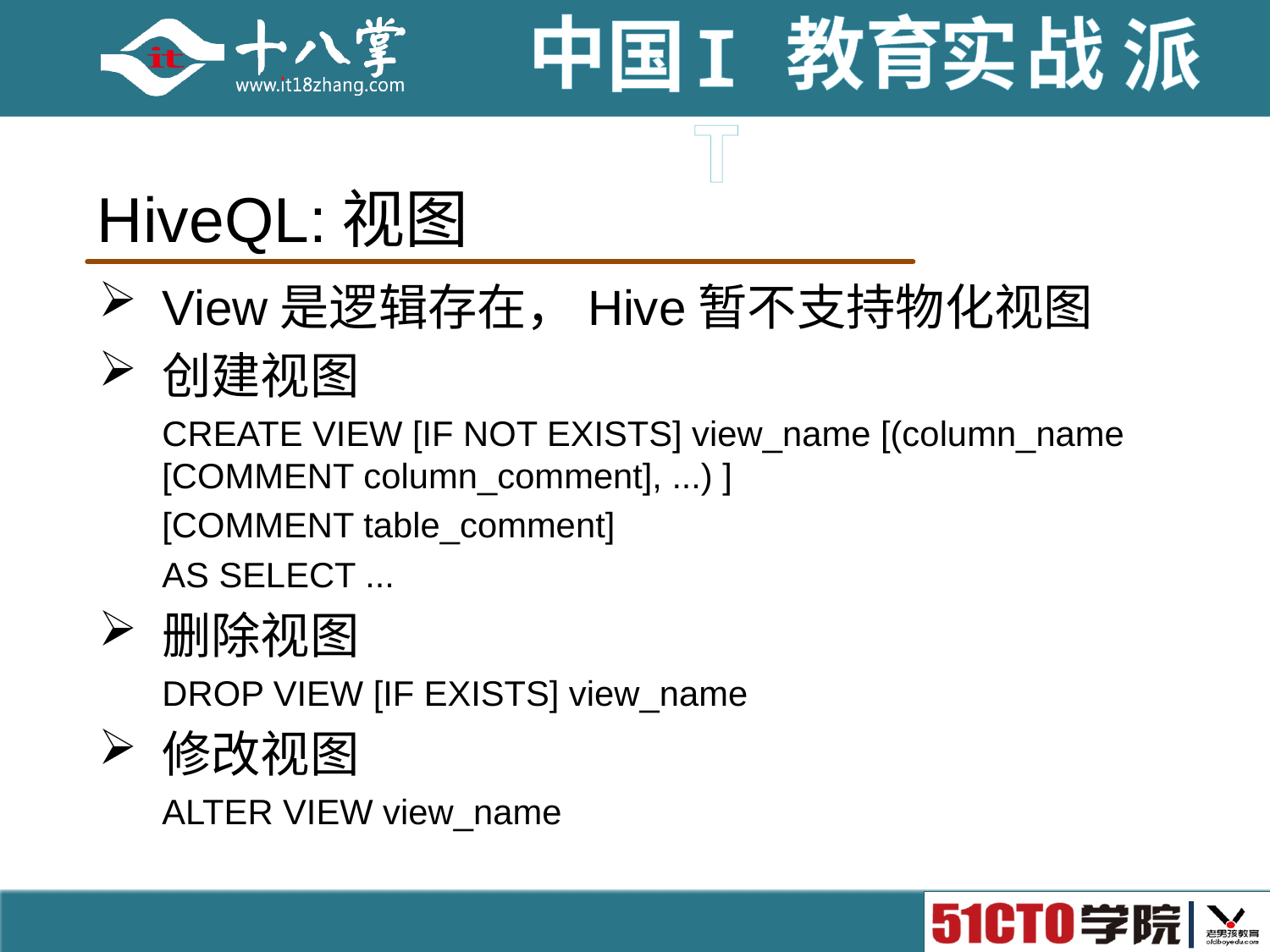

# HiveQL:视图
View是逻辑存在，Hive暂不支持物化视图
创建视图
CREATE VIEW [IF NOT EXISTS] view_name [(column_name [COMMENT column_comment], ...) ]
[COMMENT table_comment]
AS SELECT ...
删除视图
DROP VIEW [IF EXISTS] view_name
修改视图
ALTER VIEW view_name